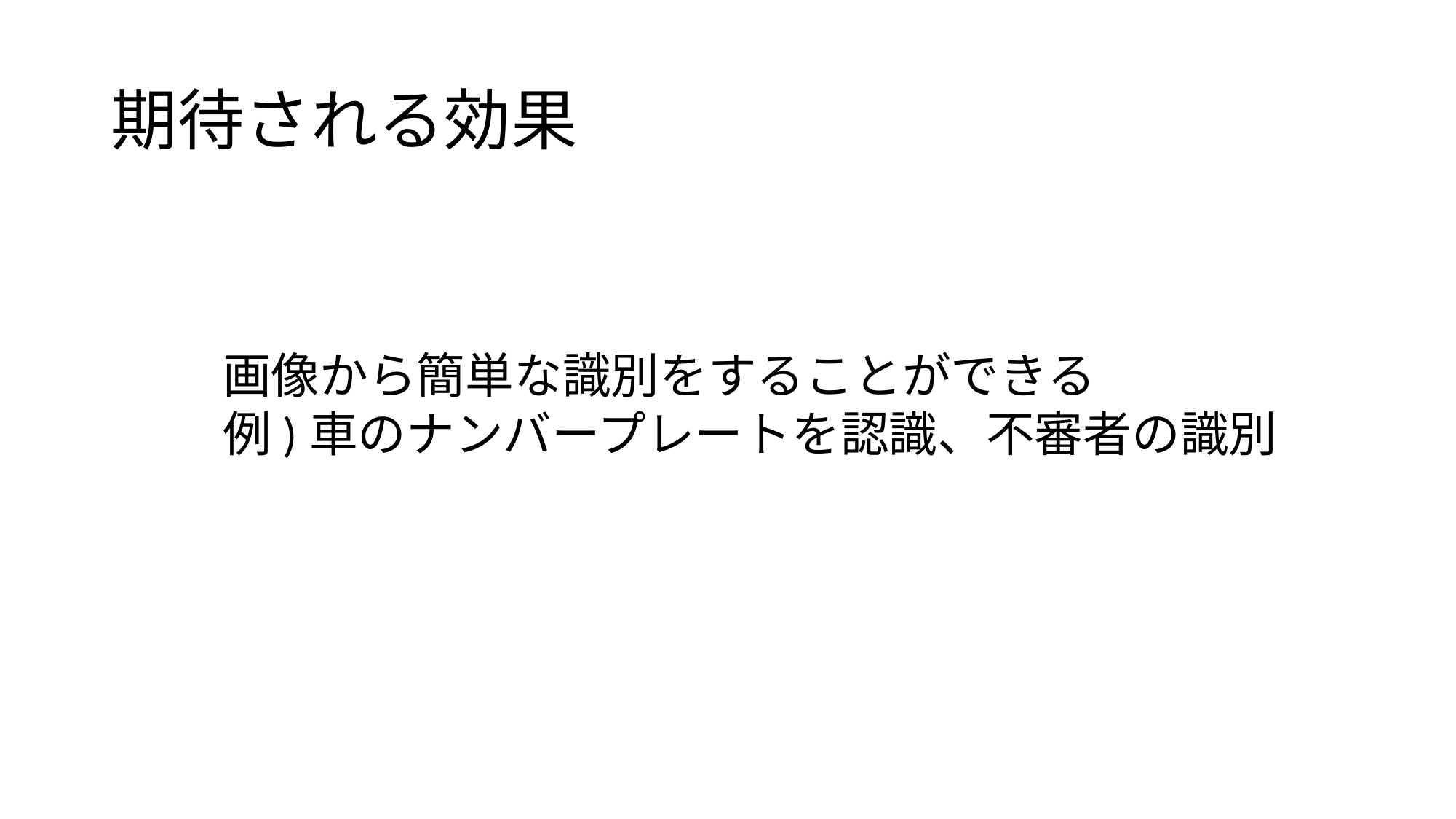

# 期待される効果
画像から簡単な識別をすることができる
例)車のナンバープレートを認識、不審者の識別